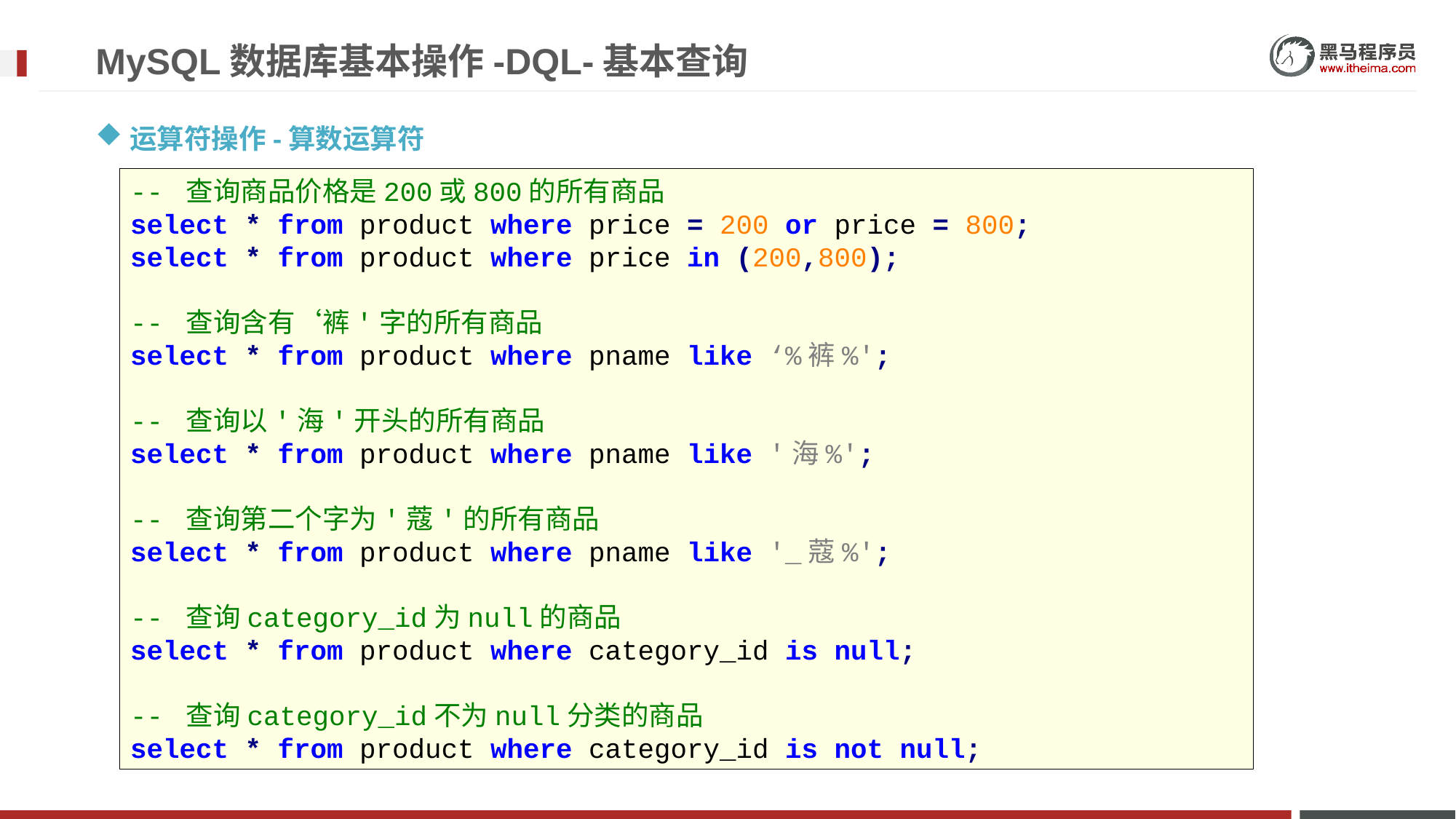

# MySQL数据库基本操作-DQL-基本查询
运算符操作-算数运算符
-- 查询商品价格是200或800的所有商品
select * from product where price = 200 or price = 800;
select * from product where price in (200,800);

-- 查询含有‘裤'字的所有商品
select * from product where pname like ‘%裤%';

-- 查询以'海'开头的所有商品
select * from product where pname like '海%';

-- 查询第二个字为'蔻'的所有商品
select * from product where pname like '_蔻%';

-- 查询category_id为null的商品
select * from product where category_id is null;

-- 查询category_id不为null分类的商品
select * from product where category_id is not null;